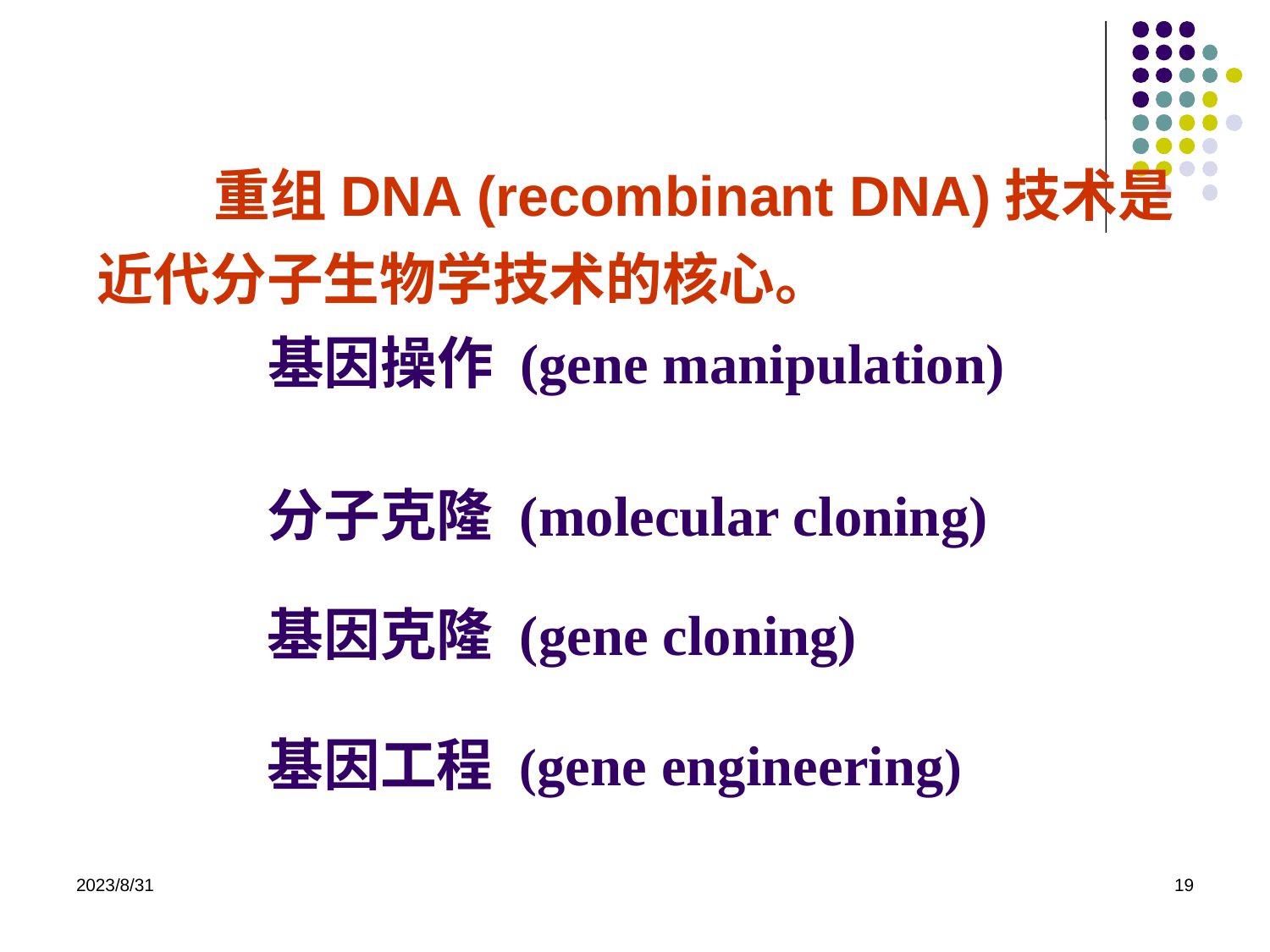

重组DNA (recombinant DNA)技术是近代分子生物学技术的核心。
基因操作 (gene manipulation)
分子克隆 (molecular cloning)
基因克隆 (gene cloning)
基因工程 (gene engineering)
2023/8/31
19